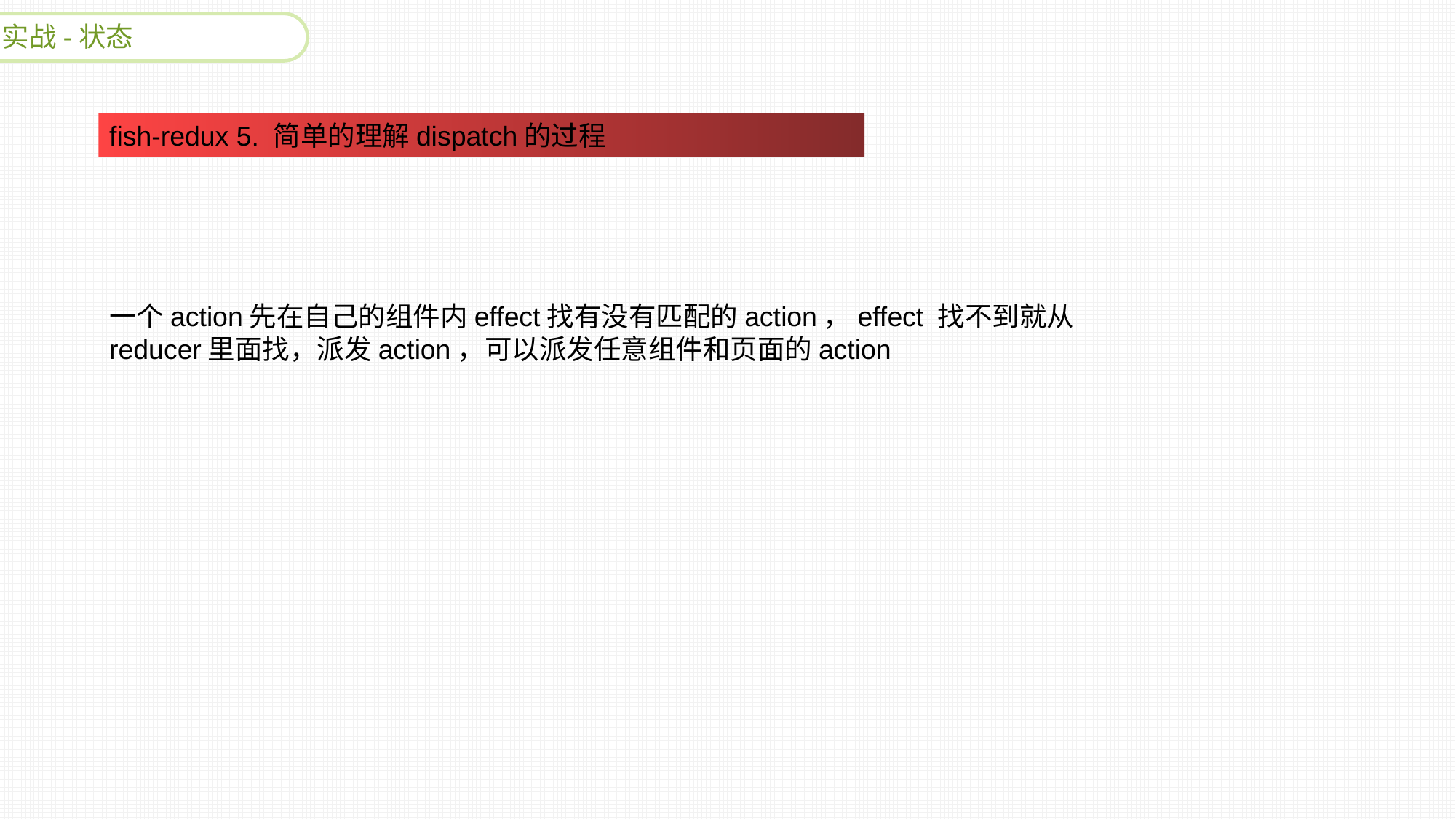

实战-状态
fish-redux 5. 简单的理解dispatch的过程
一个action先在自己的组件内effect找有没有匹配的action，effect 找不到就从reducer里面找，派发action，可以派发任意组件和页面的action